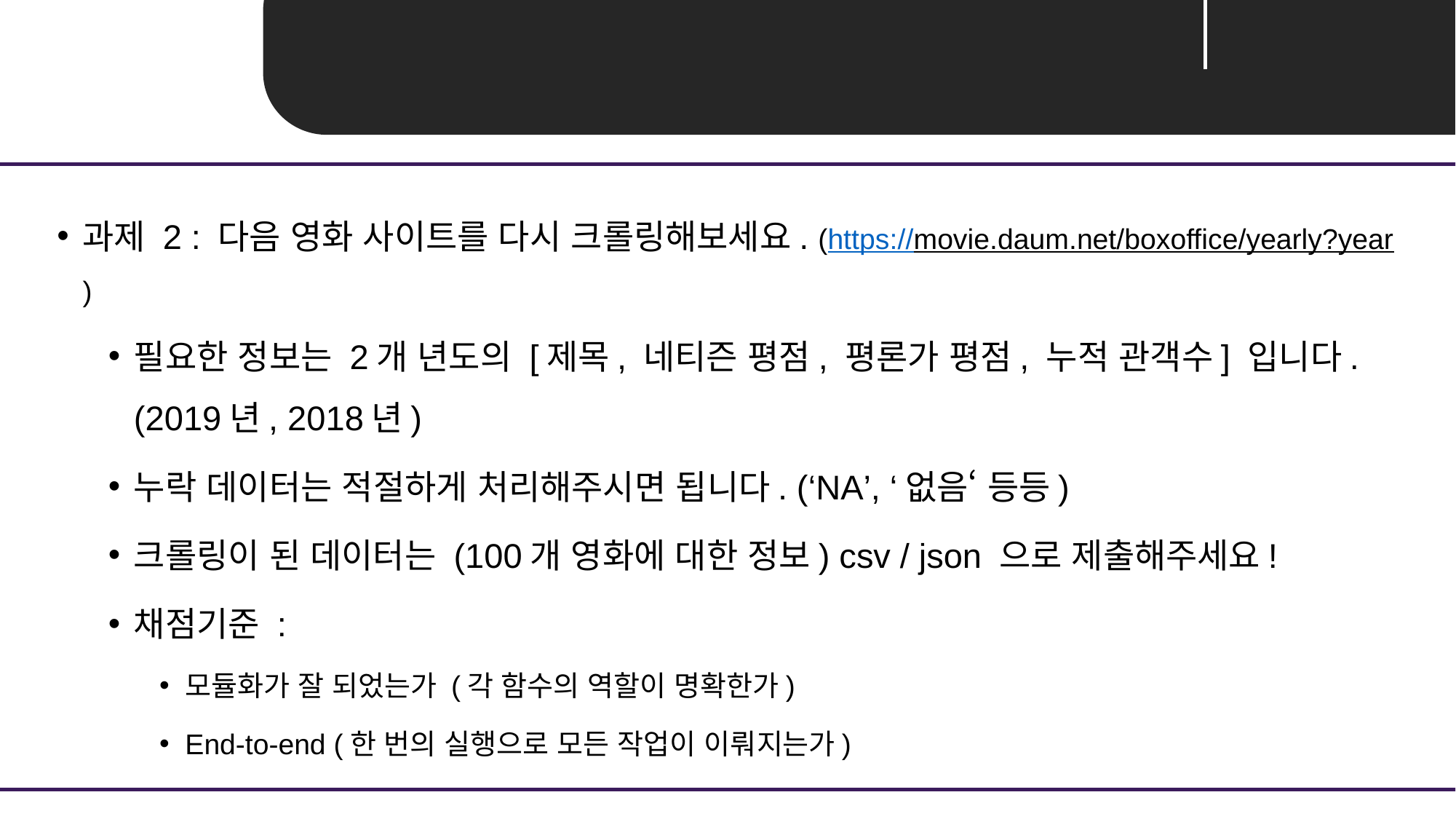

Unit  04 ㅣ과제 2
과제 2 : 다음 영화 사이트를 다시 크롤링해보세요. (https://movie.daum.net/boxoffice/yearly?year)
필요한 정보는 2개 년도의 [제목, 네티즌 평점, 평론가 평점, 누적 관객수] 입니다. (2019년, 2018년)
누락 데이터는 적절하게 처리해주시면 됩니다. (‘NA’, ‘없음‘ 등등)
크롤링이 된 데이터는 (100개 영화에 대한 정보) csv / json 으로 제출해주세요!
채점기준 :
모듈화가 잘 되었는가 (각 함수의 역할이 명확한가)
End-to-end (한 번의 실행으로 모든 작업이 이뤄지는가)